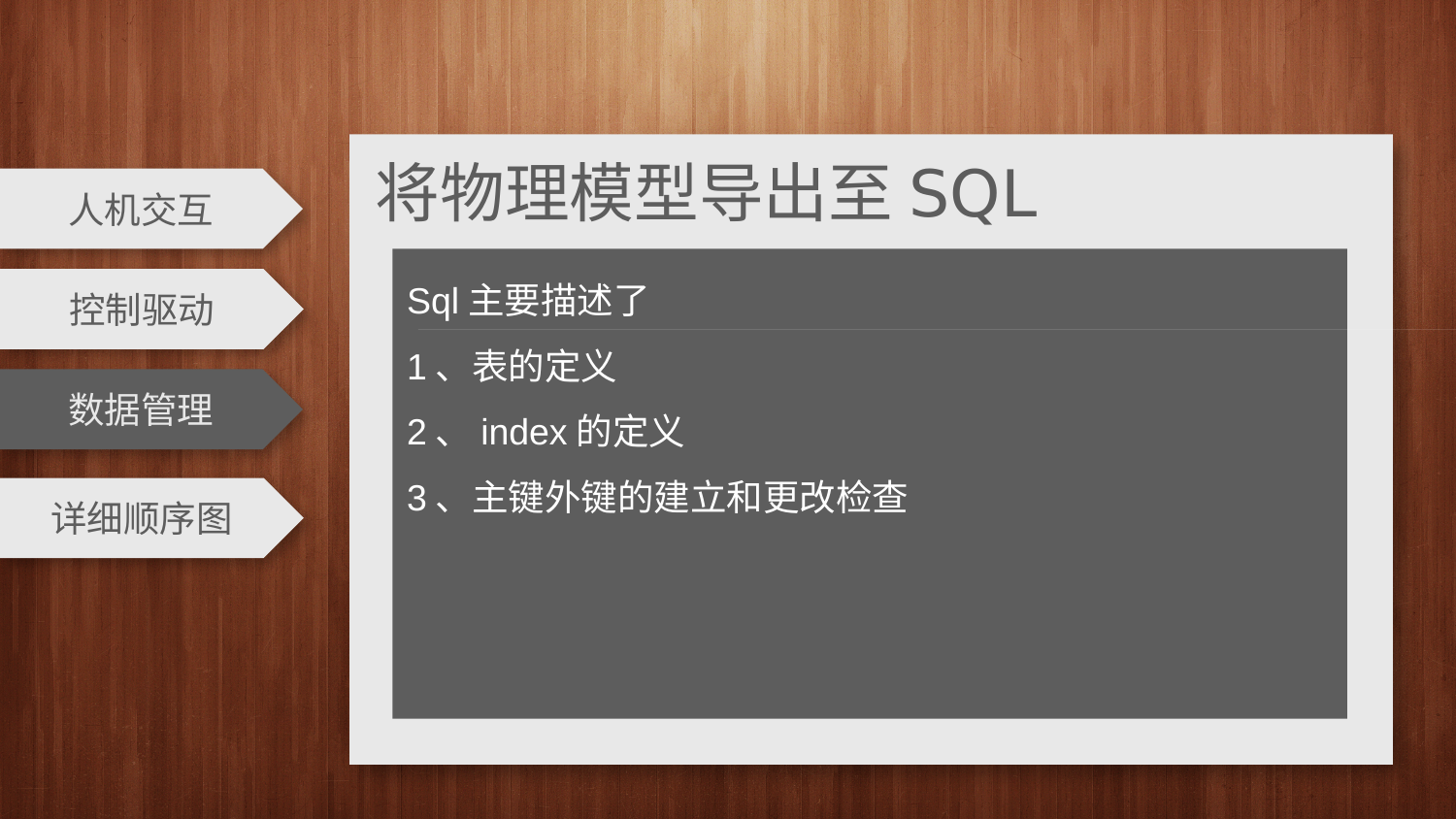

将物理模型导出至SQL
人机交互
Sql主要描述了
1、表的定义
2、index的定义
3、主键外键的建立和更改检查
控制驱动

数据管理

详细顺序图